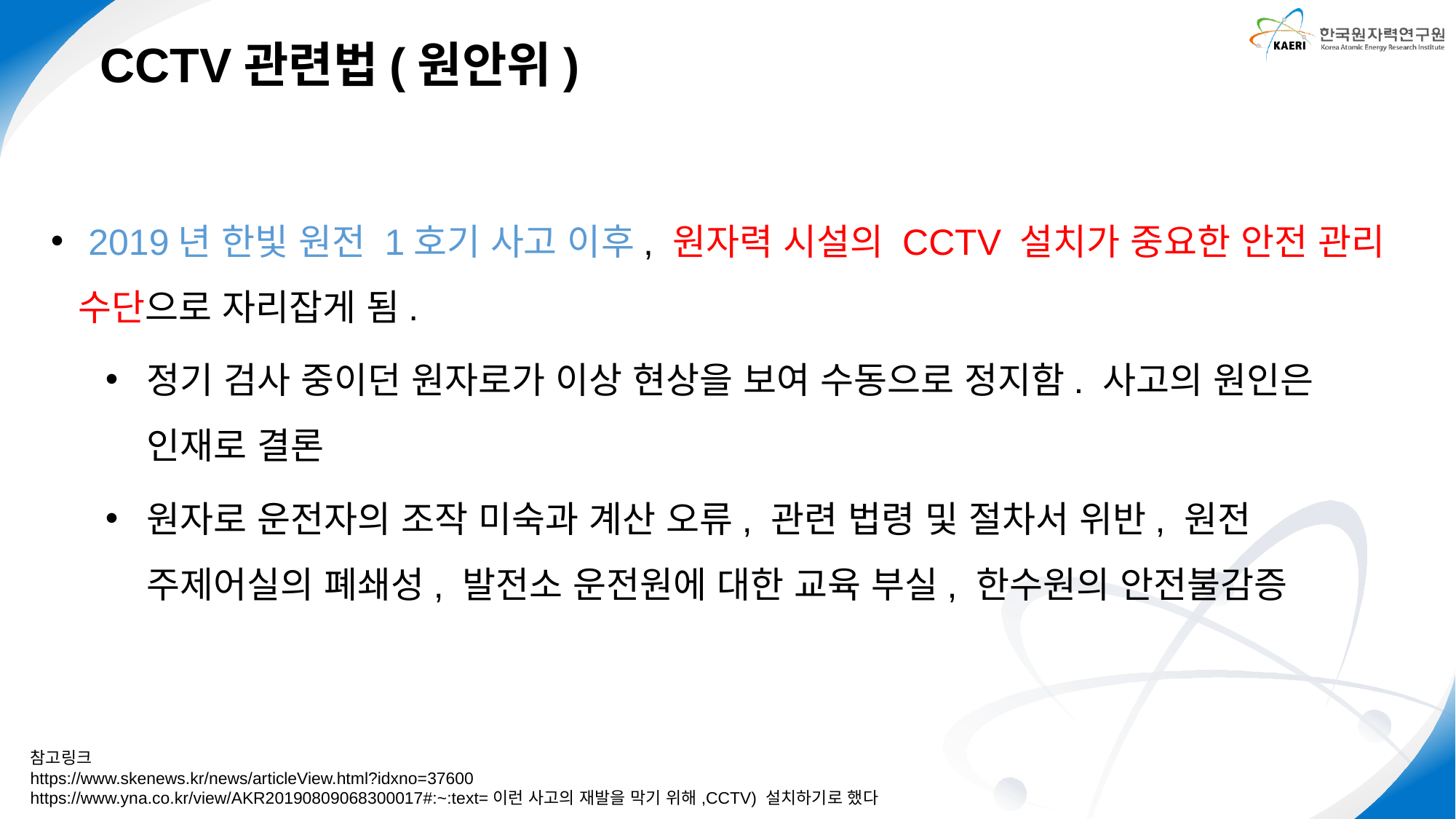

CCTV관련법(원안위)

 2019년 한빛 원전 1호기 사고 이후, 원자력 시설의 CCTV 설치가 중요한 안전 관리 수단으로 자리잡게 됨.
정기 검사 중이던 원자로가 이상 현상을 보여 수동으로 정지함. 사고의 원인은 인재로 결론
원자로 운전자의 조작 미숙과 계산 오류, 관련 법령 및 절차서 위반, 원전 주제어실의 폐쇄성, 발전소 운전원에 대한 교육 부실, 한수원의 안전불감증

참고링크
https://www.skenews.kr/news/articleView.html?idxno=37600
https://www.yna.co.kr/view/AKR20190809068300017#:~:text=이런 사고의 재발을 막기 위해,CCTV) 설치하기로 했다